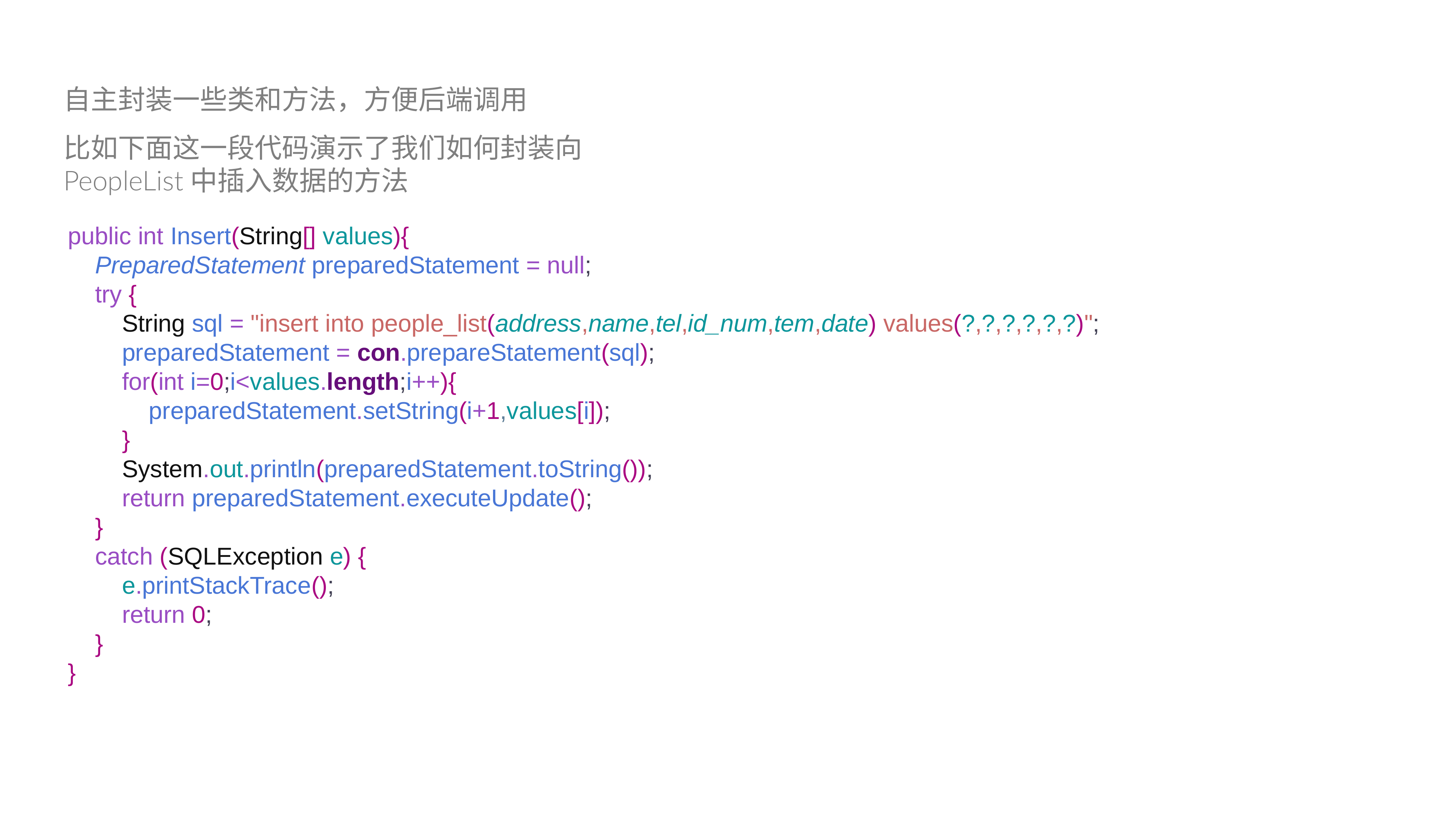

自主封装一些类和方法，方便后端调用
比如下面这一段代码演示了我们如何封装向PeopleList中插入数据的方法
public int Insert(String[] values){
    PreparedStatement preparedStatement = null;
    try {
        String sql = "insert into people_list(address,name,tel,id_num,tem,date) values(?,?,?,?,?,?)";
        preparedStatement = con.prepareStatement(sql);
        for(int i=0;i<values.length;i++){
            preparedStatement.setString(i+1,values[i]);
        }
        System.out.println(preparedStatement.toString());
        return preparedStatement.executeUpdate();
    }
    catch (SQLException e) {
        e.printStackTrace();
        return 0;
    }
}